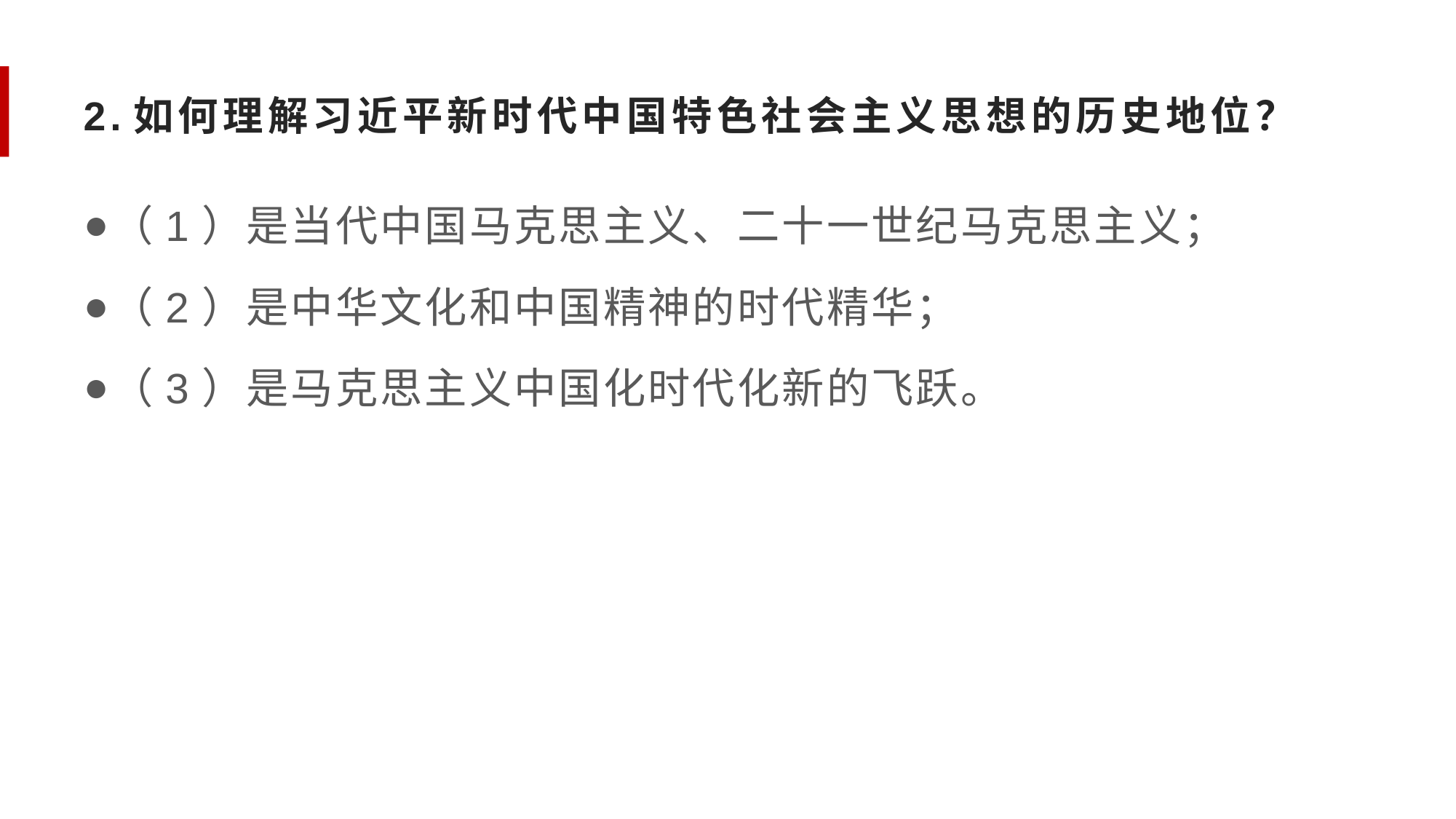

# 2.如何理解习近平新时代中国特色社会主义思想的历史地位？
（1）是当代中国马克思主义、二十一世纪马克思主义；
（2）是中华文化和中国精神的时代精华；
（3）是马克思主义中国化时代化新的飞跃。